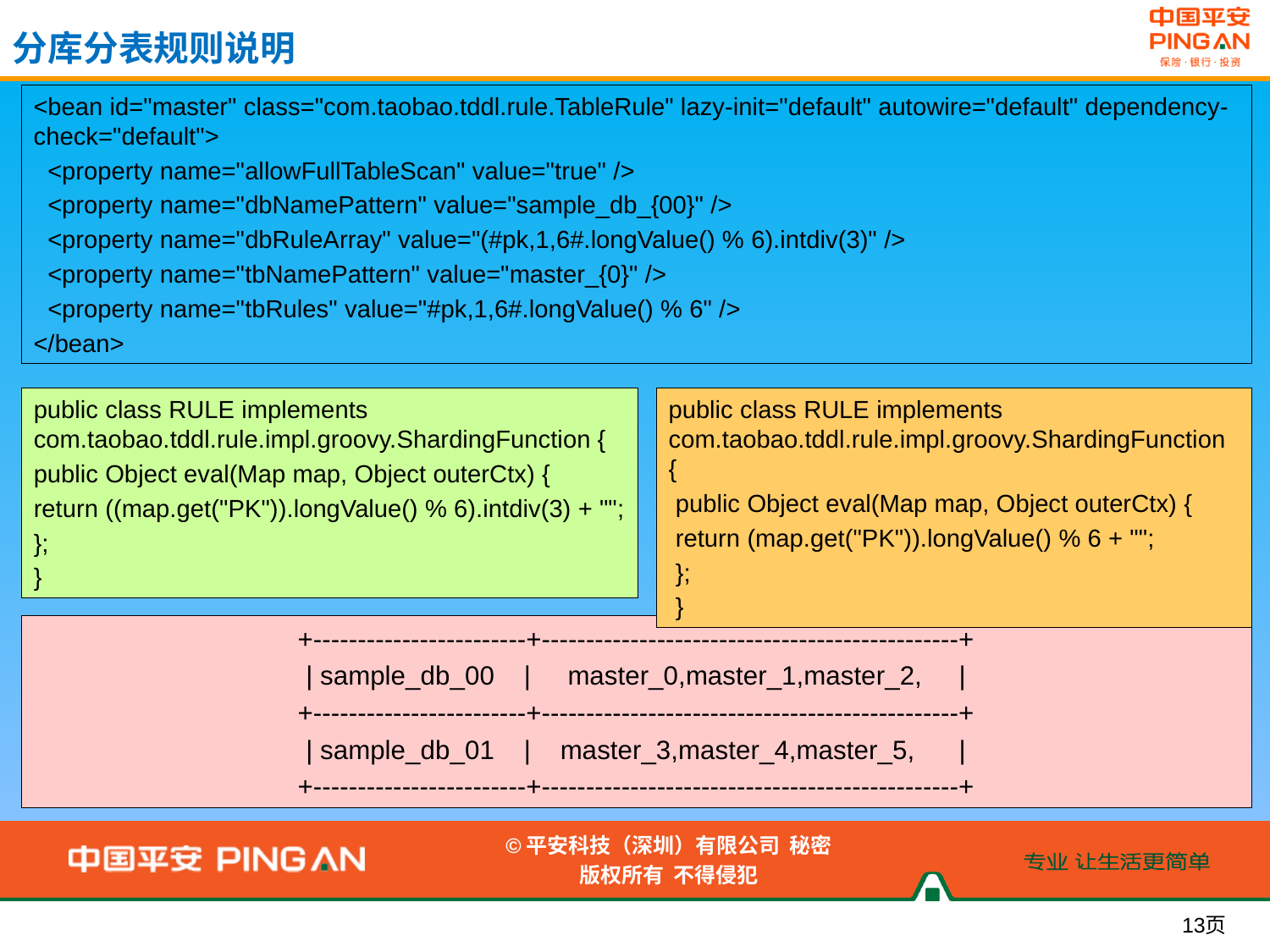

分库分表规则说明
<bean id="master" class="com.taobao.tddl.rule.TableRule" lazy-init="default" autowire="default" dependency-check="default">
  <property name="allowFullTableScan" value="true" />
  <property name="dbNamePattern" value="sample_db_{00}" />
  <property name="dbRuleArray" value="(#pk,1,6#.longValue() % 6).intdiv(3)" />
  <property name="tbNamePattern" value="master_{0}" />
  <property name="tbRules" value="#pk,1,6#.longValue() % 6" />
</bean>
public class RULE implements com.taobao.tddl.rule.impl.groovy.ShardingFunction {
public Object eval(Map map, Object outerCtx) {
return ((map.get("PK")).longValue() % 6).intdiv(3) + "";
};
}
public class RULE implements com.taobao.tddl.rule.impl.groovy.ShardingFunction {
 public Object eval(Map map, Object outerCtx) {
 return (map.get("PK")).longValue() % 6 + "";
 };
 }
+------------------------+-----------------------------------------------+
| sample_db_00    |     master_0,master_1,master_2,     |
+------------------------+-----------------------------------------------+
| sample_db_01    |    master_3,master_4,master_5,      |
+------------------------+-----------------------------------------------+